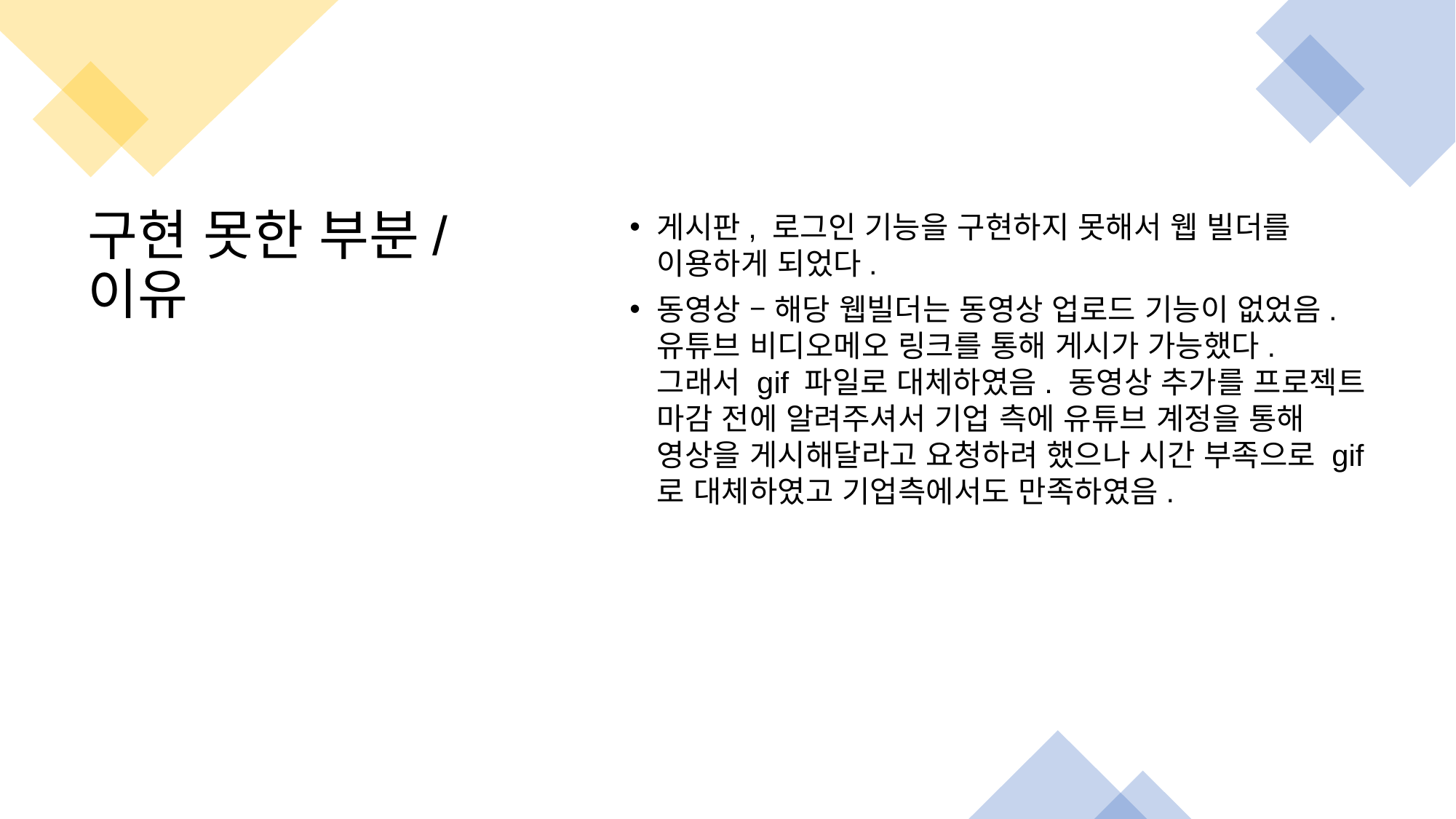

게시판, 로그인 기능을 구현하지 못해서 웹 빌더를 이용하게 되었다.
동영상 – 해당 웹빌더는 동영상 업로드 기능이 없었음. 유튜브 비디오메오 링크를 통해 게시가 가능했다. 그래서 gif 파일로 대체하였음. 동영상 추가를 프로젝트 마감 전에 알려주셔서 기업 측에 유튜브 계정을 통해 영상을 게시해달라고 요청하려 했으나 시간 부족으로 gif로 대체하였고 기업측에서도 만족하였음.

구현 못한 부분/이유